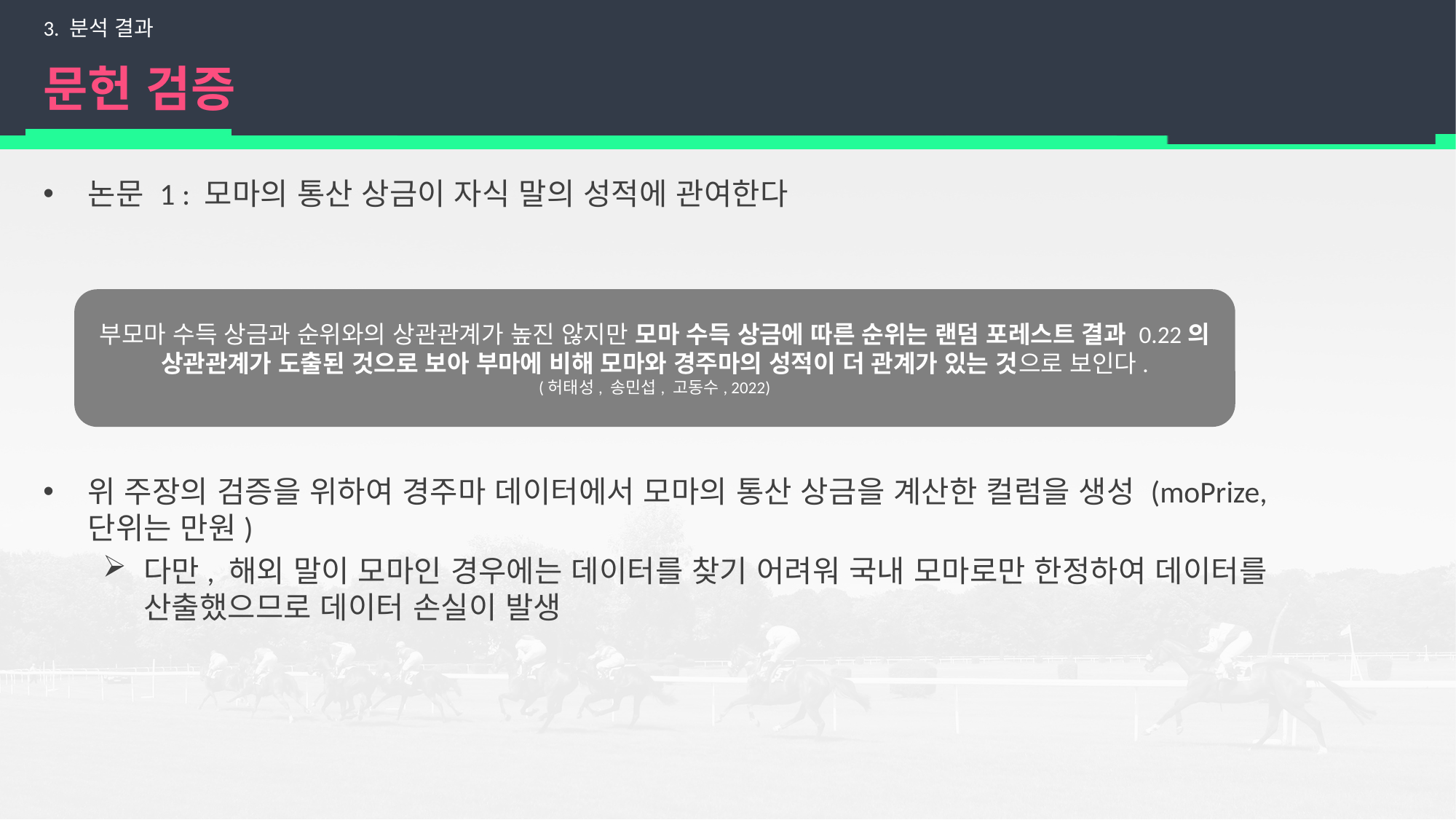

3. 분석 결과
# 문헌 검증
논문 1 : 모마의 통산 상금이 자식 말의 성적에 관여한다

위 주장의 검증을 위하여 경주마 데이터에서 모마의 통산 상금을 계산한 컬럼을 생성 (moPrize, 단위는 만원)
다만, 해외 말이 모마인 경우에는 데이터를 찾기 어려워 국내 모마로만 한정하여 데이터를 산출했으므로 데이터 손실이 발생

부모마 수득 상금과 순위와의 상관관계가 높진 않지만 모마 수득 상금에 따른 순위는 랜덤 포레스트 결과 0.22의 상관관계가 도출된 것으로 보아 부마에 비해 모마와 경주마의 성적이 더 관계가 있는 것으로 보인다.
(허태성, 송민섭, 고동수, 2022)